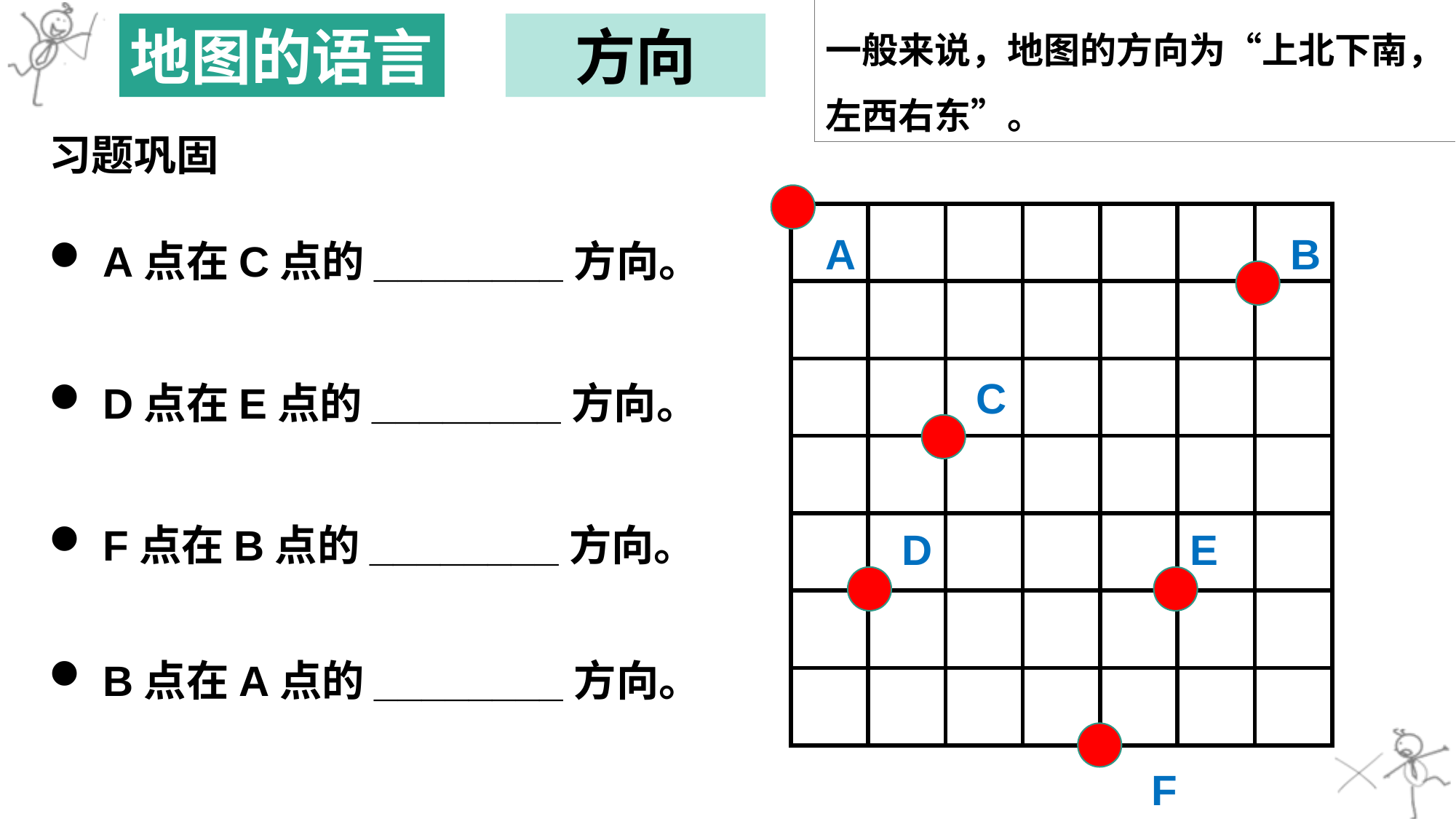

一般来说，地图的方向为“上北下南，左西右东”。
地图的语言
方向
习题巩固

A点在C点的________方向。
|  |  |  |  |  |  |  |
| --- | --- | --- | --- | --- | --- | --- |
|  |  |  |  |  |  |  |
|  |  |  |  |  |  |  |
|  |  |  |  |  |  |  |
|  |  |  |  |  |  |  |
|  |  |  |  |  |  |  |
|  |  |  |  |  |  |  |
A
B

D点在E点的________方向。
C

F点在B点的________方向。
D
E

B点在A点的________方向。

F